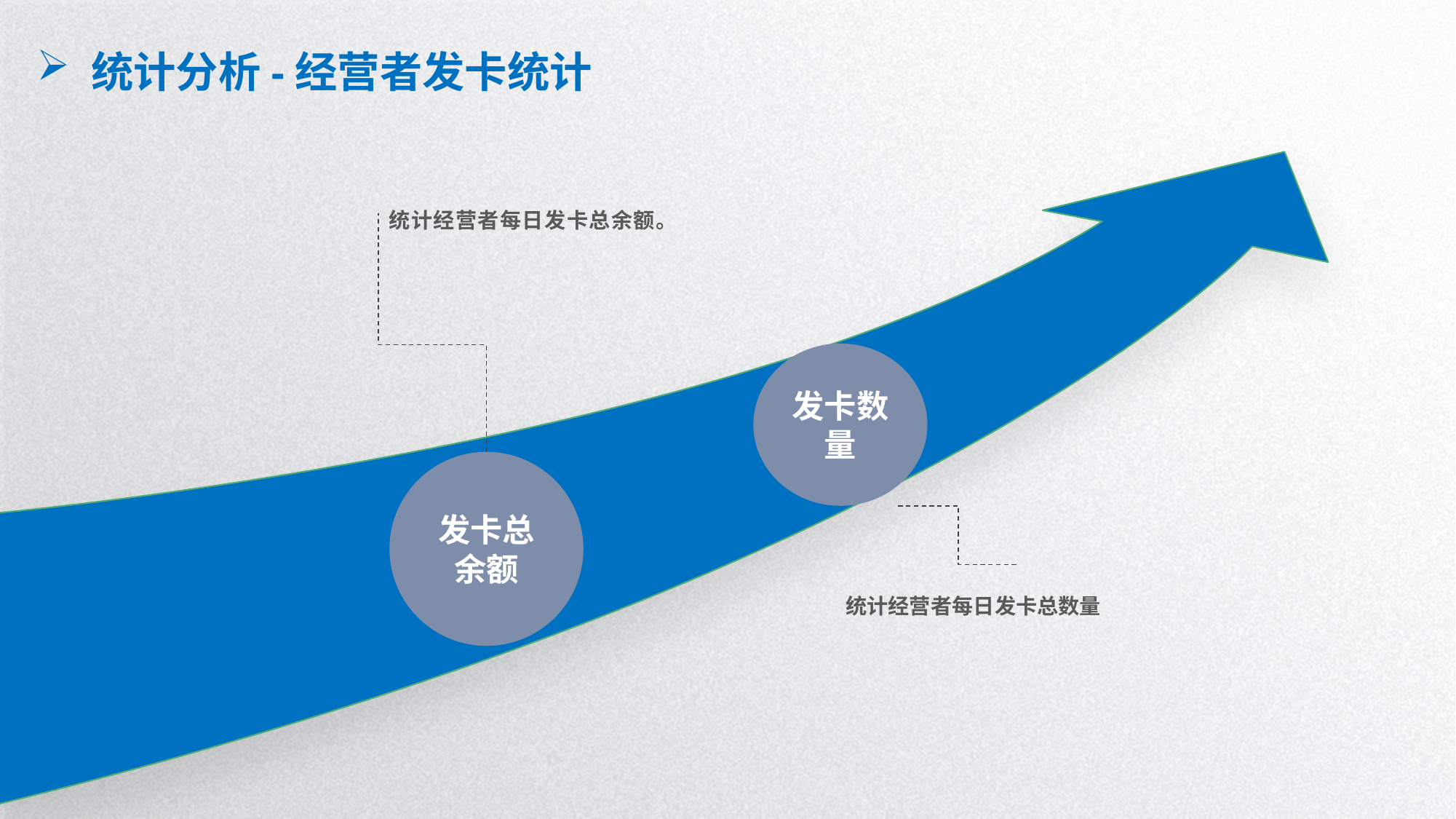

统计分析-经营者发卡统计

统计经营者每日发卡总余额。
发卡数量
发卡总余额
统计经营者每日发卡总数量